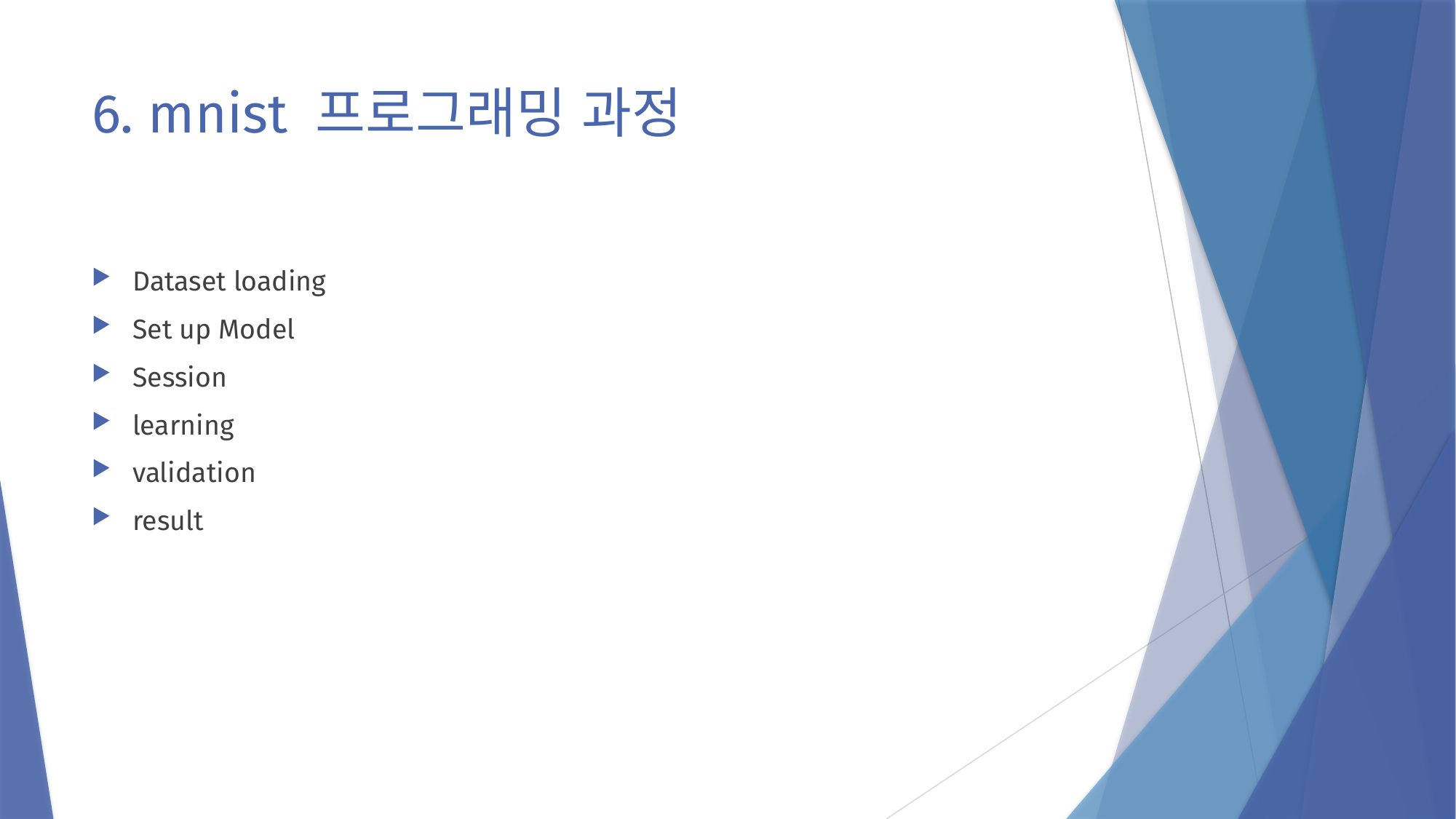

# 6. mnist 프로그래밍 과정
Dataset loading
Set up Model
Session
learning
validation
result